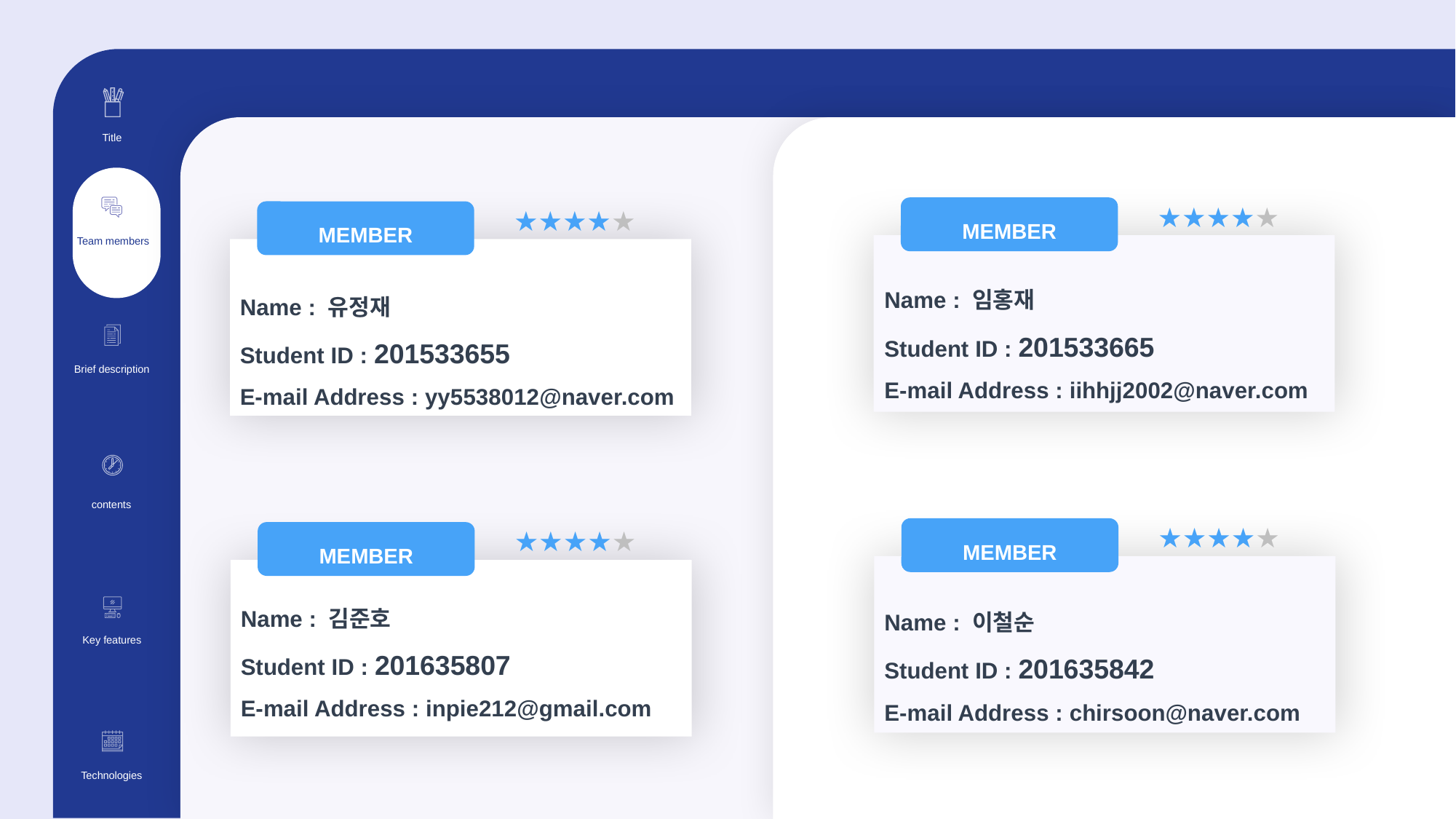

★★★★★
MEMBER

★★★★★
MEMBER

Name : 임홍재
Student ID : 201533665
E-mail Address : iihhjj2002@naver.com
Name : 이철순
Student ID : 201635842
E-mail Address : chirsoon@naver.com

★★★★★
MEMBER

Name : 유정재
Student ID : 201533655
E-mail Address : yy5538012@naver.com
★★★★★
MEMBER

Name : 김준호
Student ID : 201635807
E-mail Address : inpie212@gmail.com
Title

Team members

Brief description

contents

Key features

Technologies